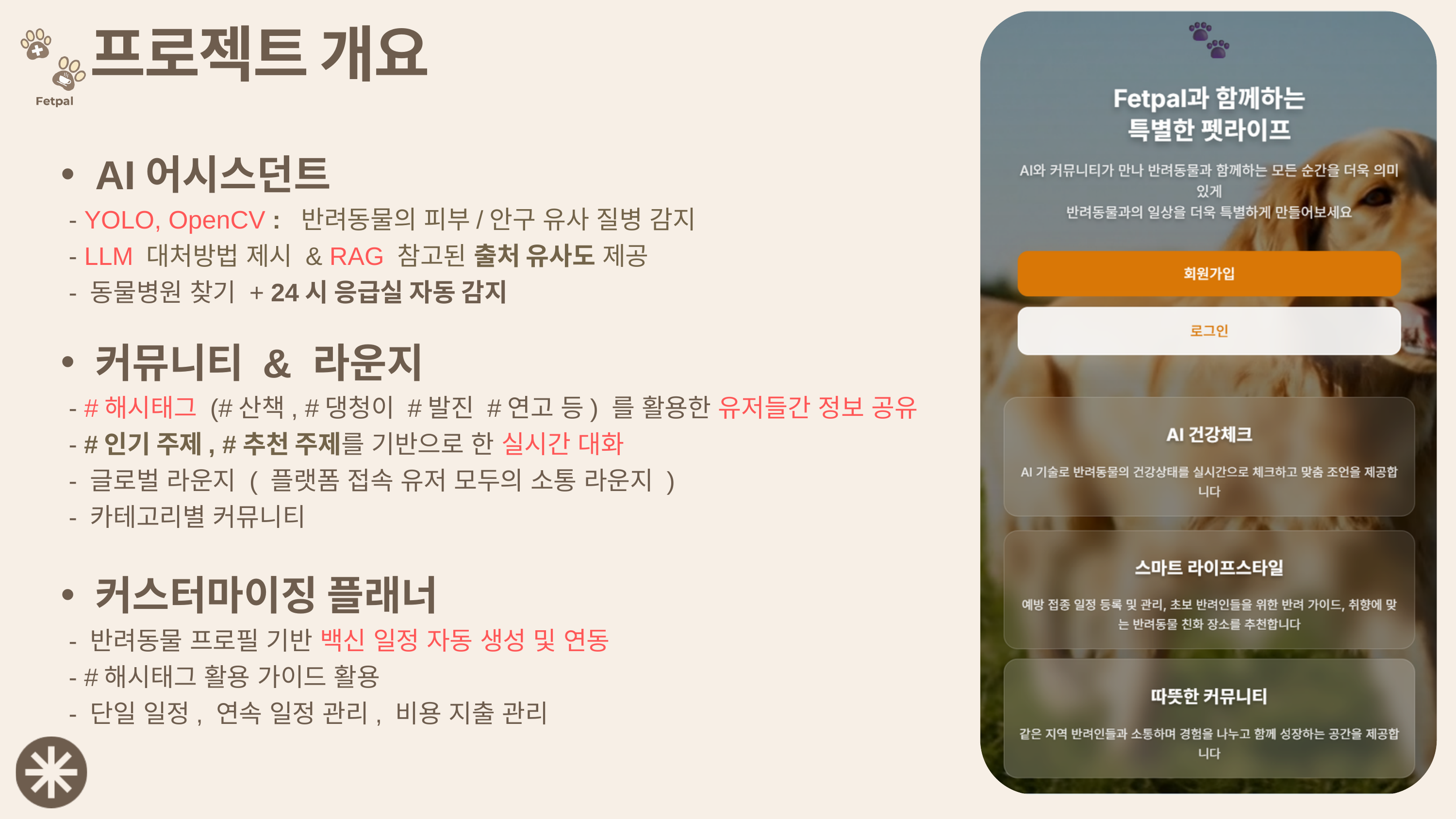

프로젝트 개요

AI어시스던트

      - YOLO, OpenCV :  반려동물의 피부/안구 유사 질병 감지

      - LLM 대처방법 제시 & RAG 참고된 출처 유사도 제공

      - 동물병원 찾기 + 24시 응급실 자동 감지

커뮤니티 & 라운지

      - #해시태그 (#산책, #댕청이 #발진 #연고 등) 를 활용한 유저들간 정보 공유

      - #인기 주제, #추천 주제를 기반으로 한 실시간 대화

      - 글로벌 라운지 ( 플랫폼 접속 유저 모두의 소통 라운지 )

      - 카테고리별 커뮤니티

커스터마이징 플래너

      - 반려동물 프로필 기반 백신 일정 자동 생성 및 연동

      - #해시태그 활용 가이드 활용

      - 단일 일정, 연속 일정 관리, 비용 지출 관리